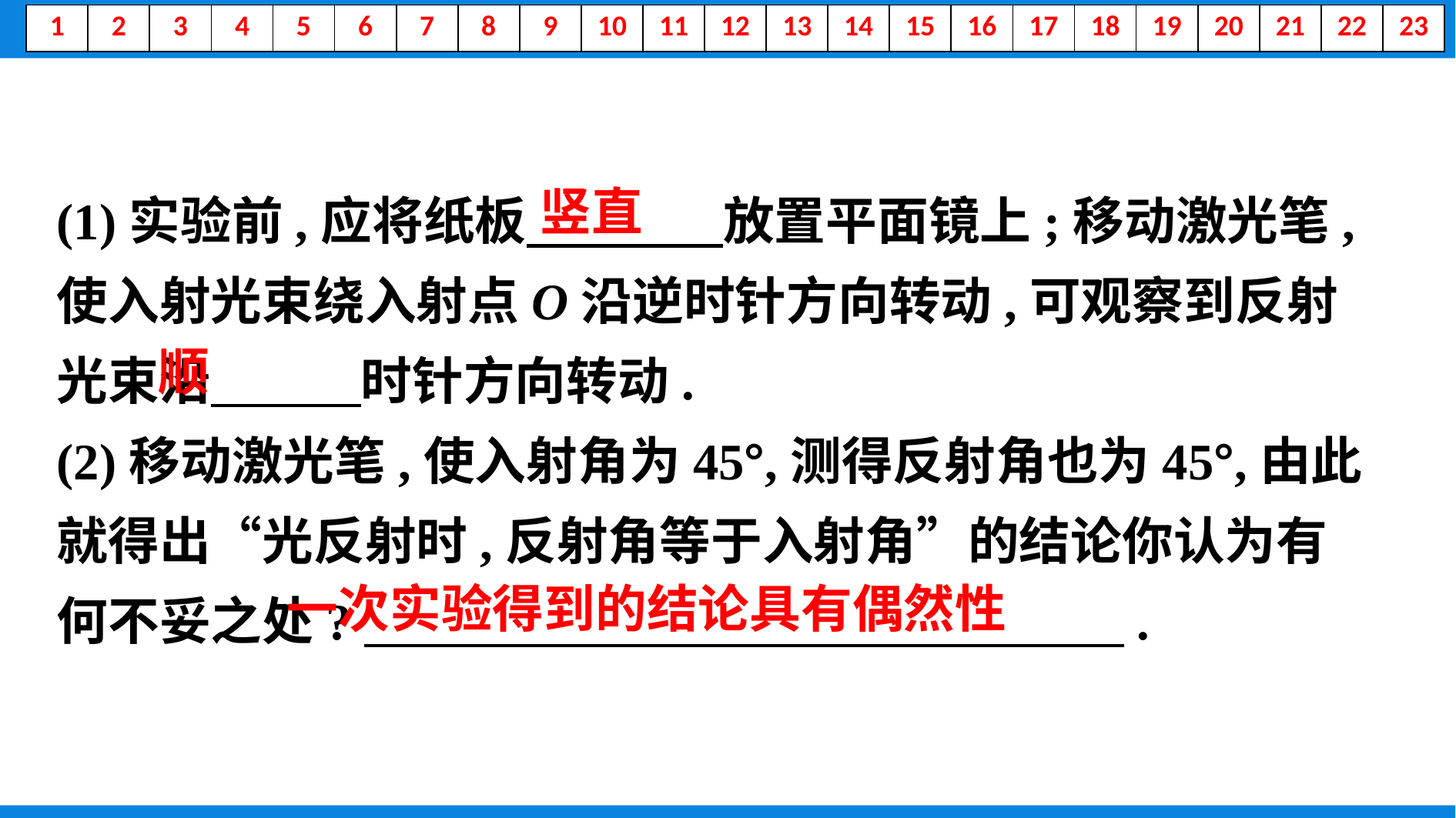

(1)实验前,应将纸板　        　放置平面镜上;移动激光笔,使入射光束绕入射点O沿逆时针方向转动,可观察到反射光束沿　    　时针方向转动.
(2)移动激光笔,使入射角为45°,测得反射角也为45°,由此就得出“光反射时,反射角等于入射角”的结论你认为有何不妥之处?　                                                        　.
　竖直
　顺
　一次实验得到的结论具有偶然性